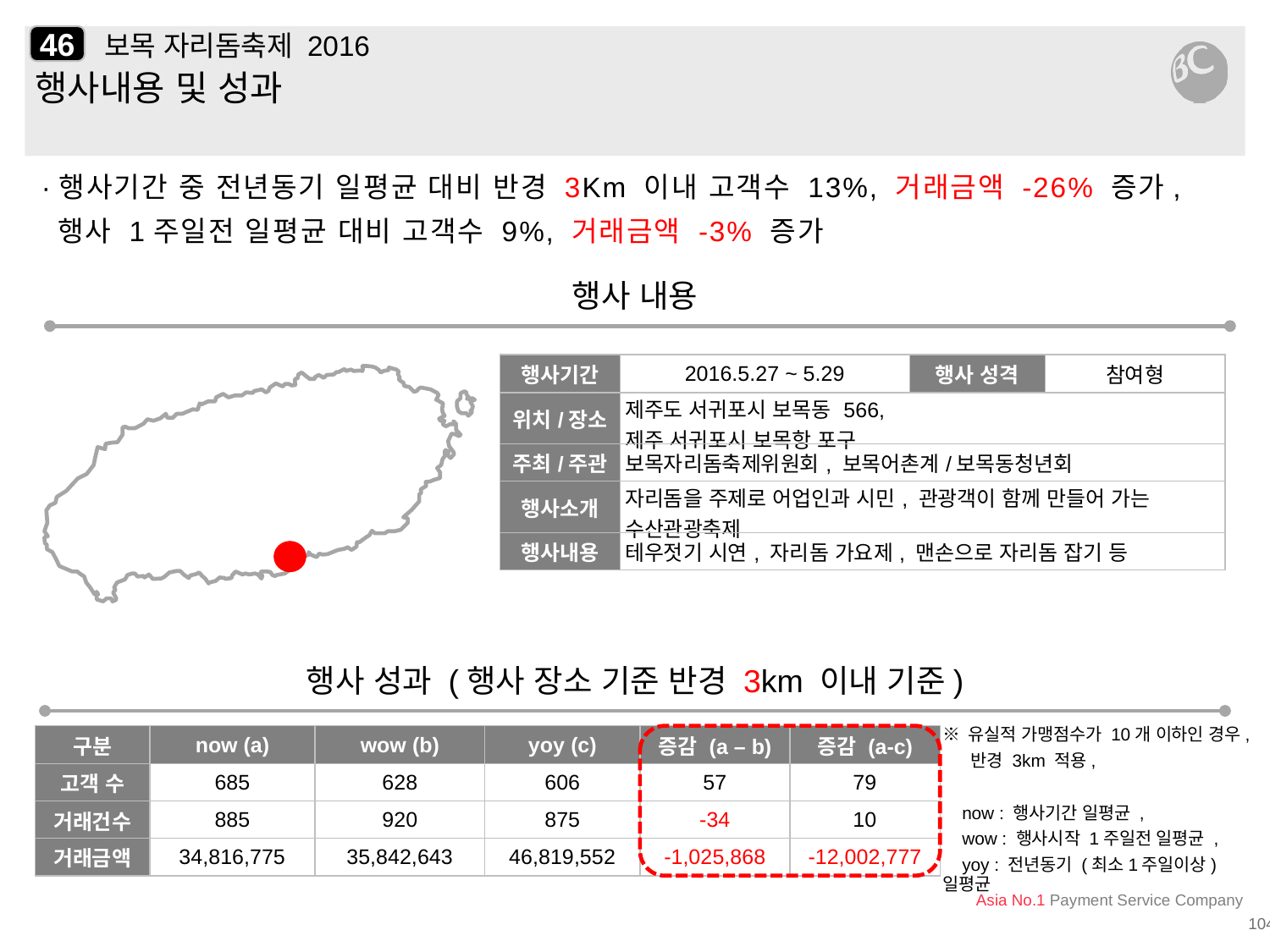

46
# 보목 자리돔축제 2016
행사내용 및 성과
·행사기간 중 전년동기 일평균 대비 반경 3Km 이내 고객수 13%, 거래금액 -26% 증가,
 행사 1주일전 일평균 대비 고객수 9%, 거래금액 -3% 증가
행사 내용
| 행사기간 | 2016.5.27 ~ 5.29 | 행사 성격 | 참여형 |
| --- | --- | --- | --- |
| 위치/장소 | 제주도 서귀포시 보목동 566, 제주 서귀포시 보목항 포구 |  |  |
| 주최/주관 | 보목자리돔축제위원회, 보목어촌계/보목동청년회 |  |  |
| 행사소개 | 자리돔을 주제로 어업인과 시민, 관광객이 함께 만들어 가는 수산관광축제 |  |  |
| 행사내용 | 테우젓기 시연, 자리돔 가요제, 맨손으로 자리돔 잡기 등 |  |  |

행사 성과 (행사 장소 기준 반경 3km 이내 기준)
| 구분 | now (a) | wow (b) | yoy (c) | 증감 (a – b) | 증감 (a-c) |
| --- | --- | --- | --- | --- | --- |
| 고객 수 | 685 | 628 | 606 | 57 | 79 |
| 거래건수 | 885 | 920 | 875 | -34 | 10 |
| 거래금액 | 34,816,775 | 35,842,643 | 46,819,552 | -1,025,868 | -12,002,777 |

※ 유실적 가맹점수가 10개 이하인 경우,
     반경 3km 적용,

    now : 행사기간 일평균 ,
    wow : 행사시작 1주일전 일평균 ,
    yoy : 전년동기 (최소1주일이상) 일평균